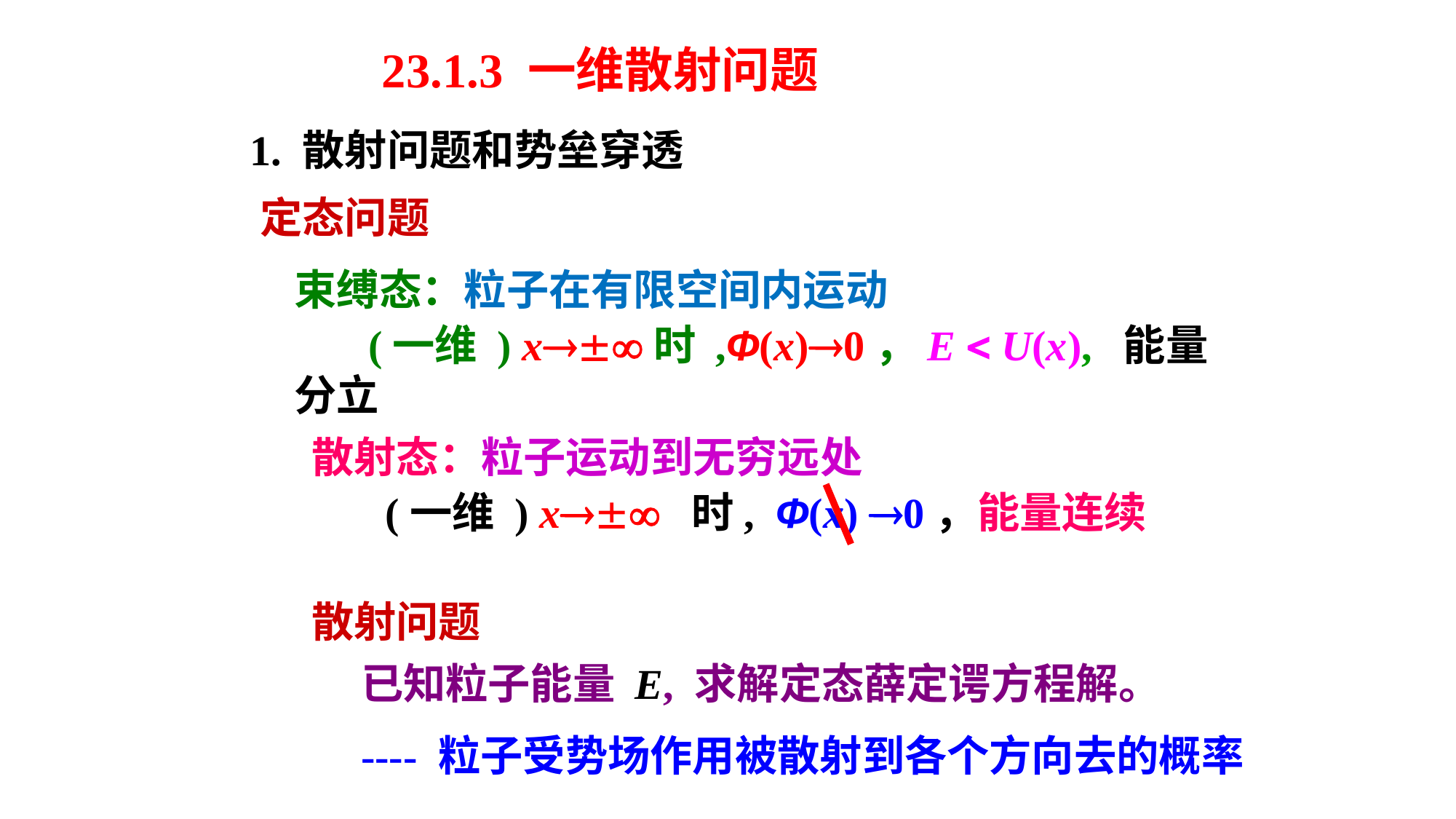

23.1.3 一维散射问题
1. 散射问题和势垒穿透
定态问题
束缚态：粒子在有限空间内运动
       (一维 ) x→±∞时 ,Ф(x)→0，E < U(x),  能量分立
散射态：粒子运动到无穷远处
       (一维 ) x→±∞  时,  Ф(x) →0，能量连续

散射问题
已知粒子能量 E, 求解定态薛定谔方程解。
---- 粒子受势场作用被散射到各个方向去的概率